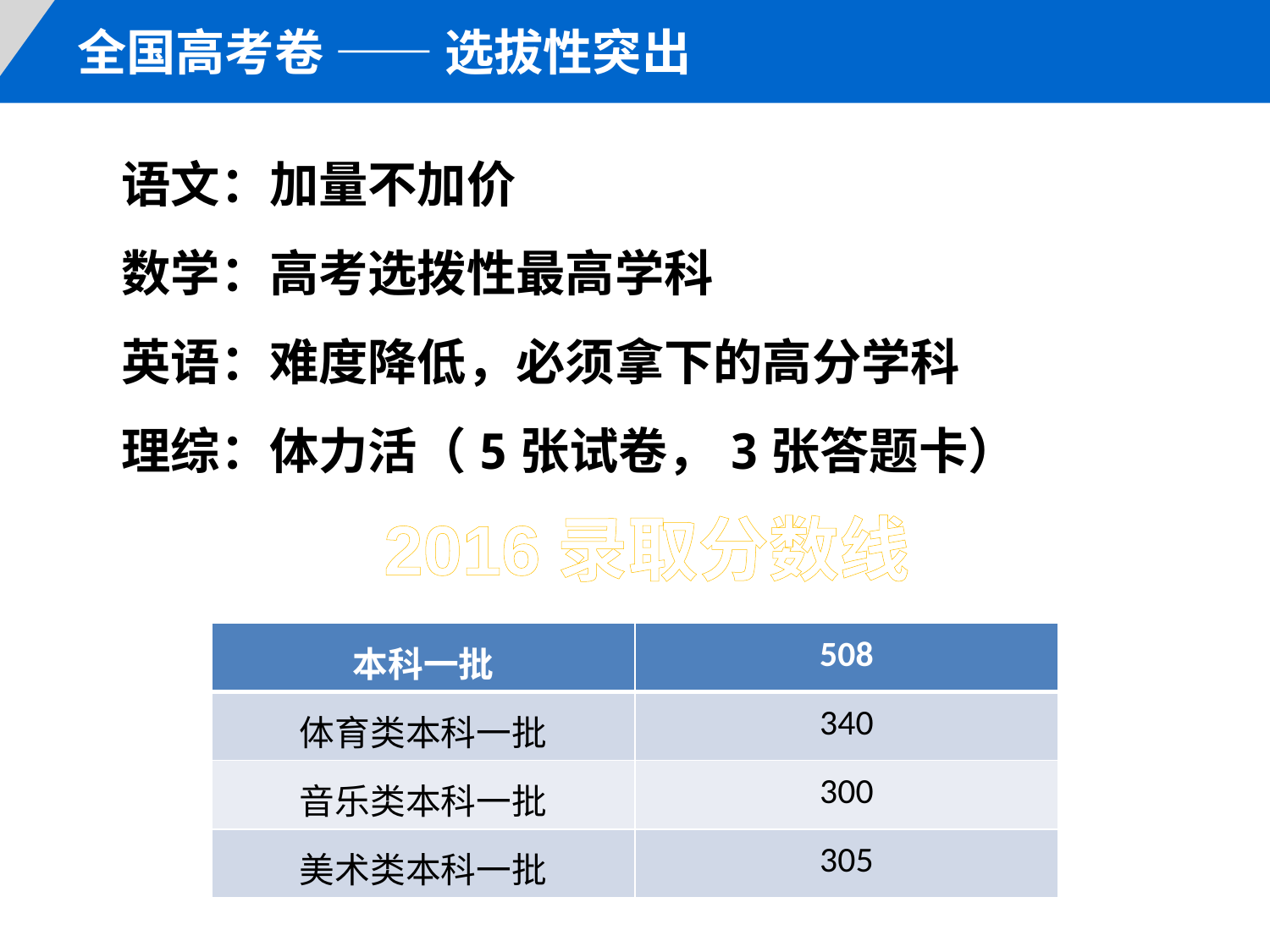

全国高考卷 —— 选拔性突出
   语文：加量不加价
   数学：高考选拨性最高学科
   英语：难度降低，必须拿下的高分学科
   理综：体力活（5张试卷，3张答题卡）
2016录取分数线
| 本科一批 | 508 |
| --- | --- |
| 体育类本科一批 | 340 |
| 音乐类本科一批 | 300 |
| 美术类本科一批 | 305 |